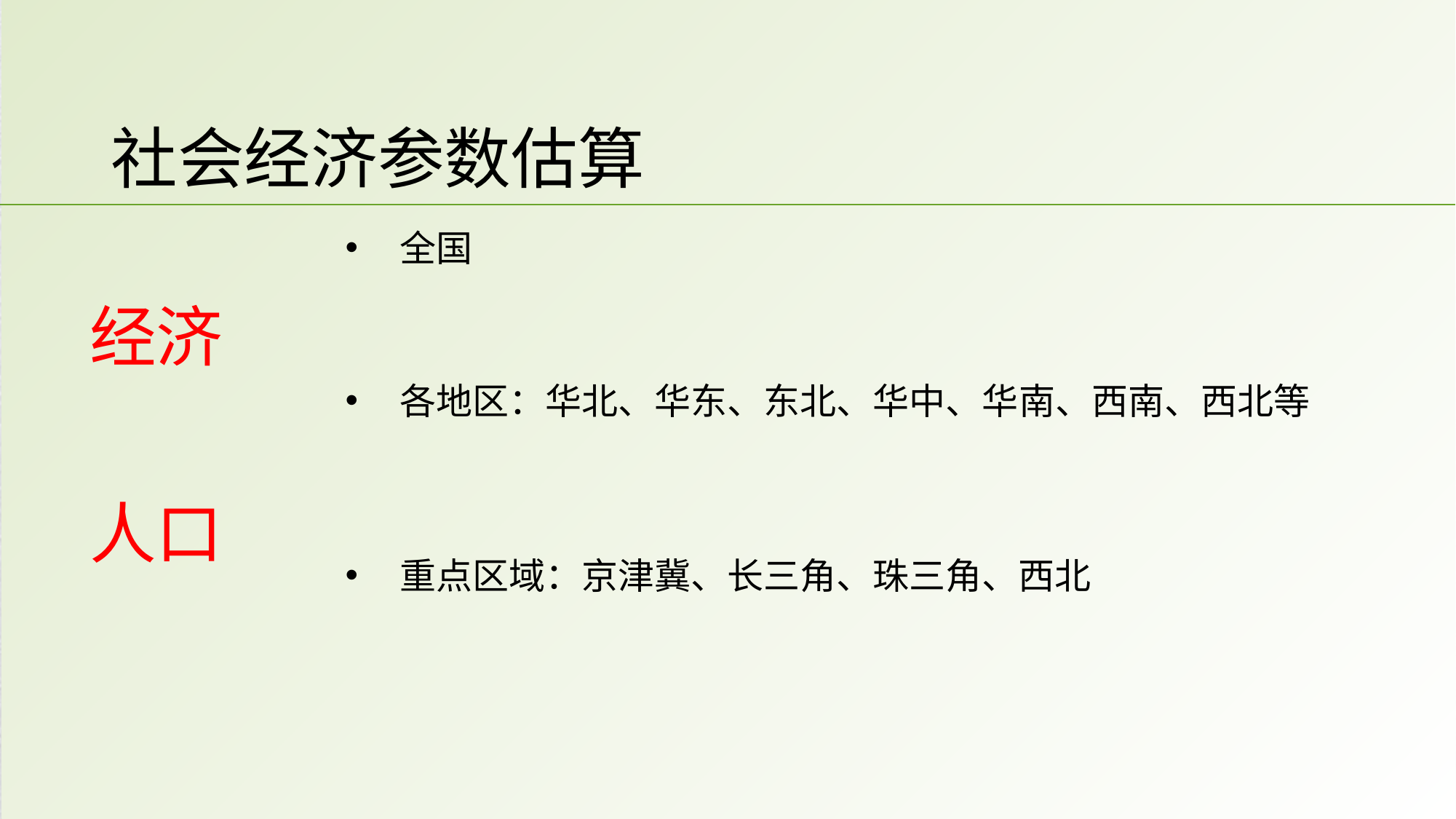

# 社会经济参数估算
全国

各地区：华北、华东、东北、华中、华南、西南、西北等

重点区域：京津冀、长三角、珠三角、西北
经济
人口